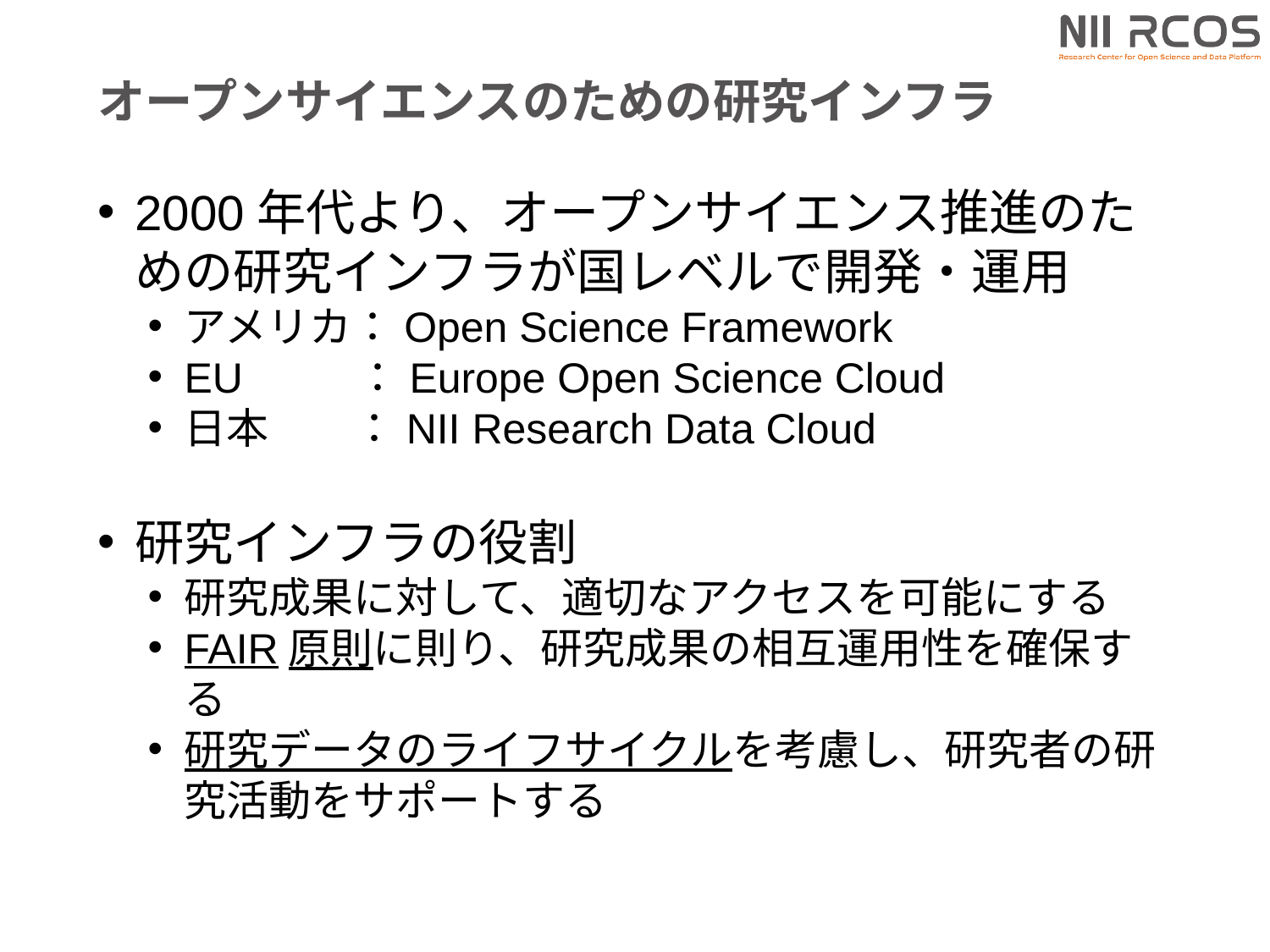

# オープンサイエンスのための研究インフラ
2000年代より、オープンサイエンス推進のための研究インフラが国レベルで開発・運用
アメリカ：Open Science Framework
EU　　  ：Europe Open Science Cloud
日本　　：NII Research Data Cloud

研究インフラの役割
研究成果に対して、適切なアクセスを可能にする
FAIR原則に則り、研究成果の相互運用性を確保する
研究データのライフサイクルを考慮し、研究者の研究活動をサポートする